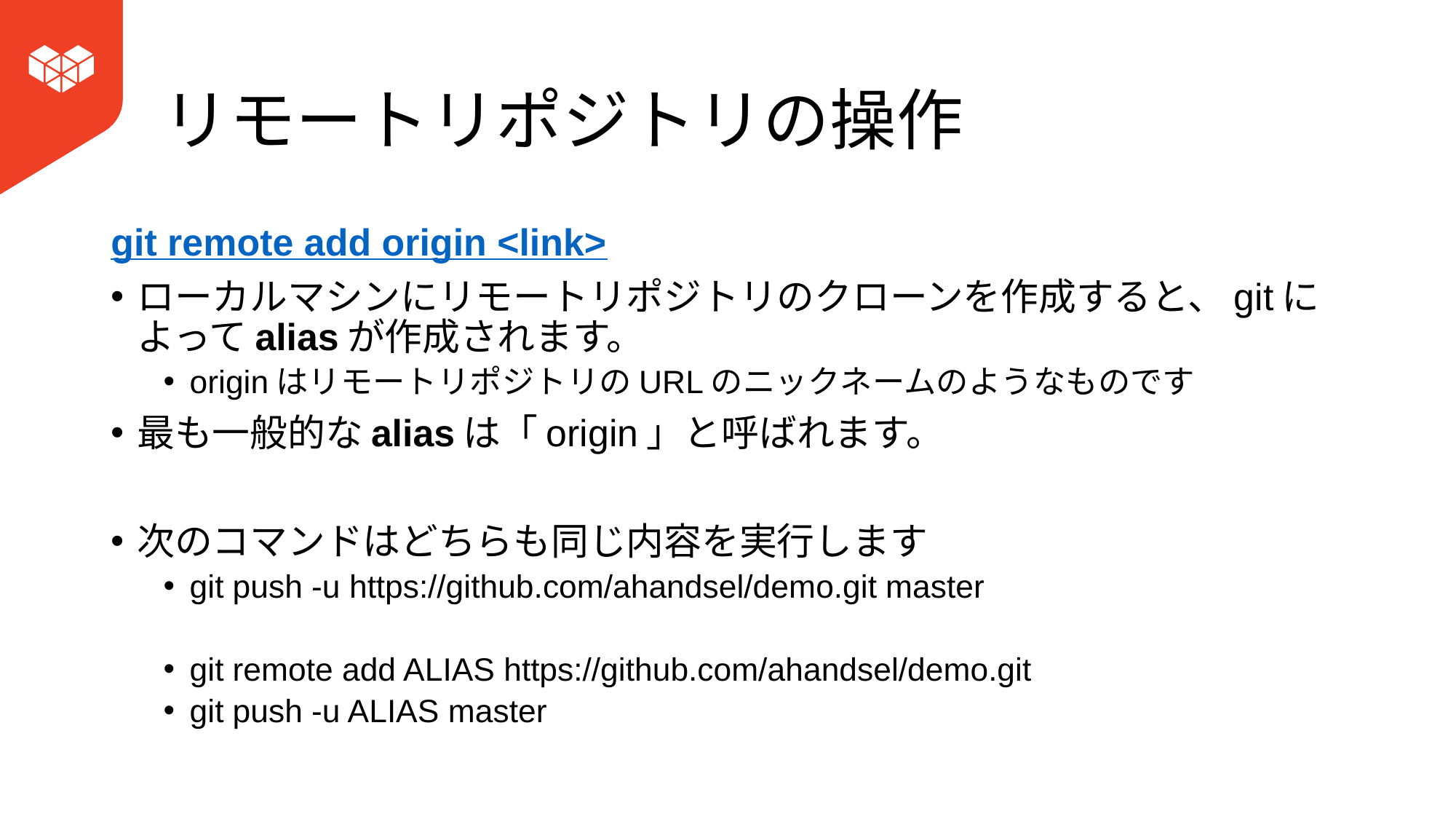

# リモートリポジトリの操作
git remote add origin <link>
ローカルマシンにリモートリポジトリのクローンを作成すると、gitによってaliasが作成されます。
originはリモートリポジトリのURLのニックネームのようなものです
最も一般的なaliasは「origin」と呼ばれます。

次のコマンドはどちらも同じ内容を実行します
git push -u https://github.com/ahandsel/demo.git master

git remote add ALIAS https://github.com/ahandsel/demo.git
git push -u ALIAS master